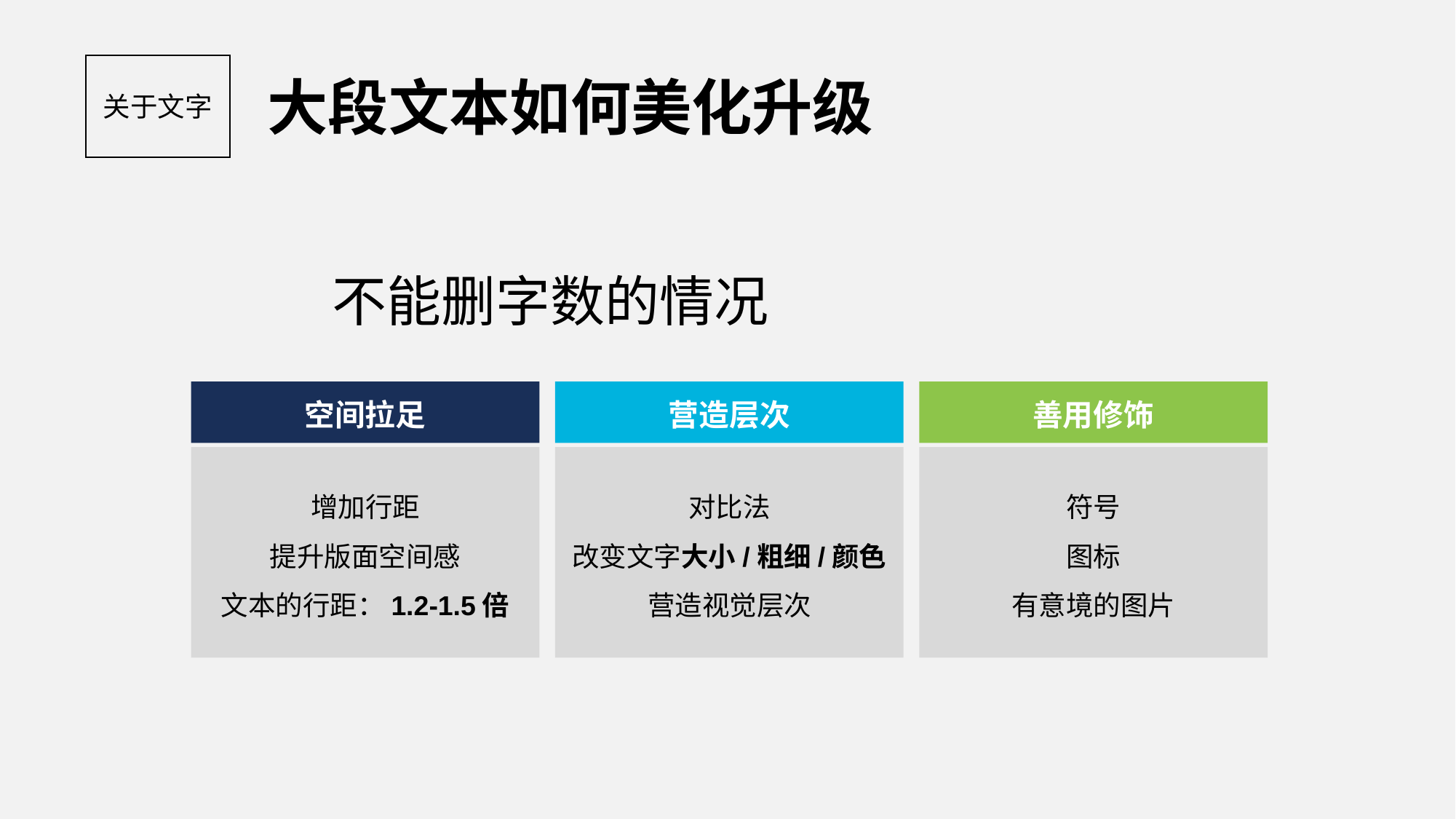

#

大段文本如何美化升级
关于文字

不能删字数的情况

空间拉足
营造层次
善用修饰

增加行距
提升版面空间感
文本的行距：1.2-1.5倍
对比法
改变文字大小/粗细/颜色
营造视觉层次
符号
图标
有意境的图片